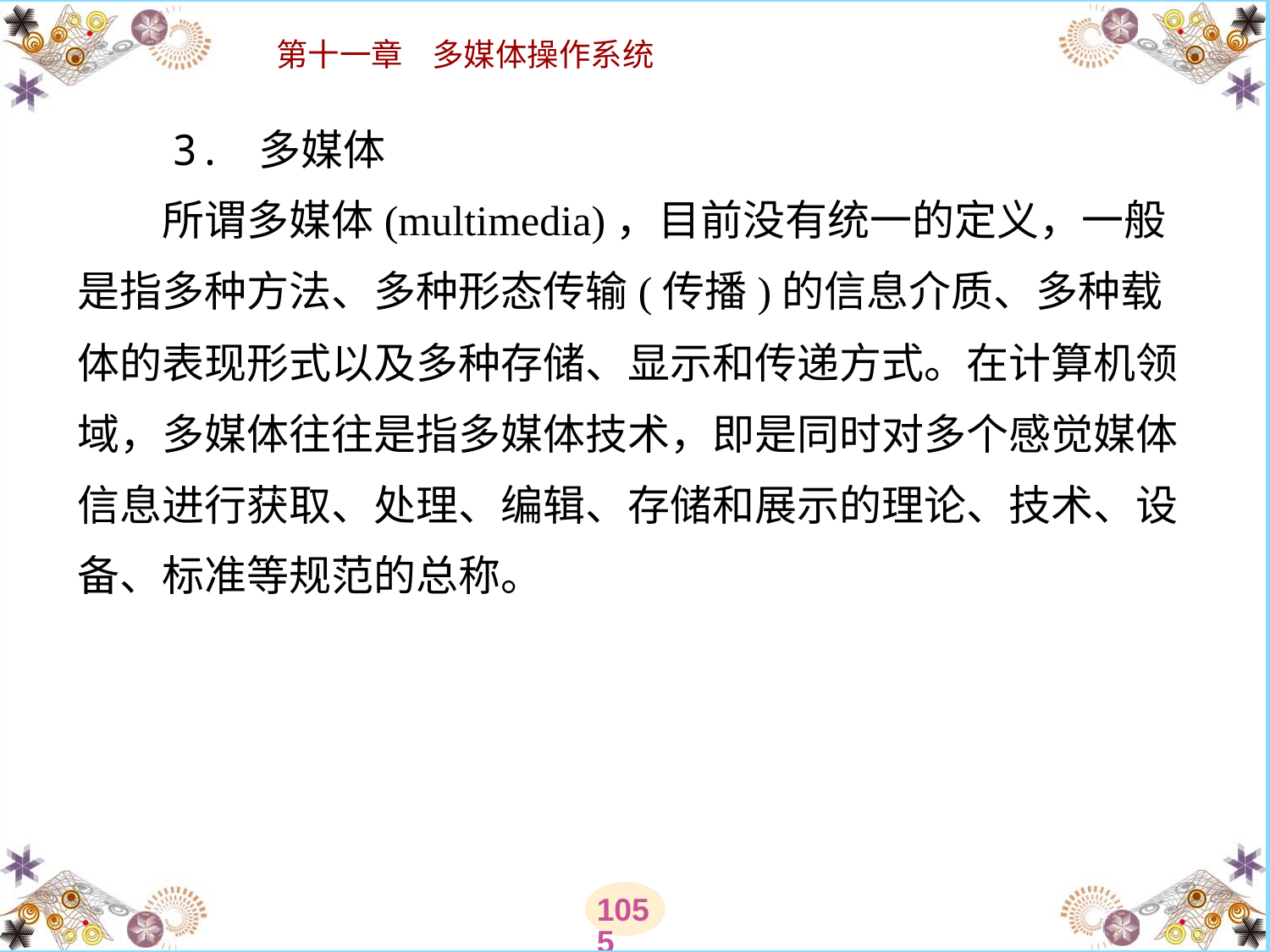

# 3. 多媒体 　　所谓多媒体(multimedia)，目前没有统一的定义，一般是指多种方法、多种形态传输(传播)的信息介质、多种载体的表现形式以及多种存储、显示和传递方式。在计算机领域，多媒体往往是指多媒体技术，即是同时对多个感觉媒体信息进行获取、处理、编辑、存储和展示的理论、技术、设备、标准等规范的总称。